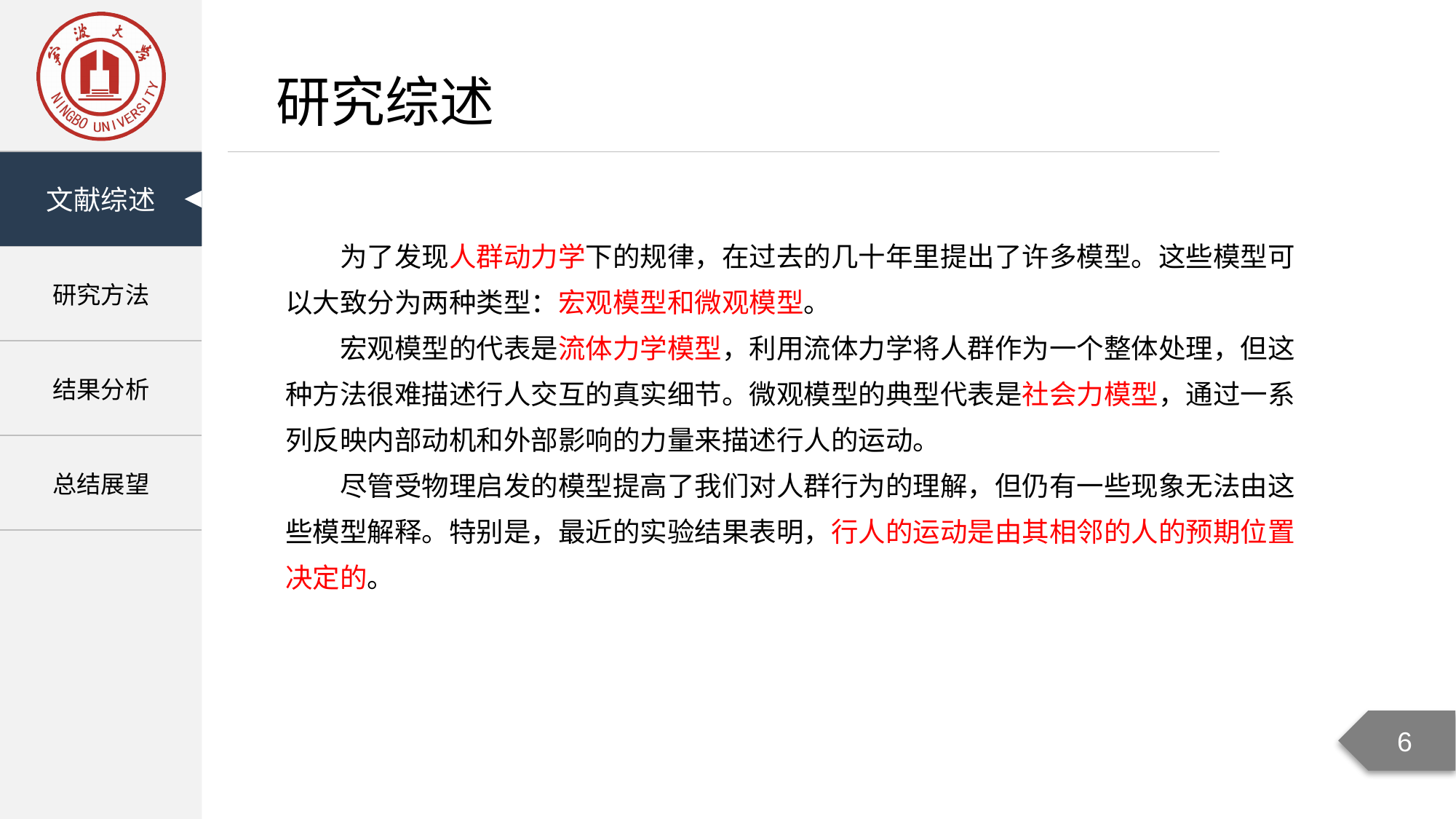

研究综述
为了发现人群动力学下的规律，在过去的几十年里提出了许多模型。这些模型可以大致分为两种类型：宏观模型和微观模型。
宏观模型的代表是流体力学模型，利用流体力学将人群作为一个整体处理，但这种方法很难描述行人交互的真实细节。微观模型的典型代表是社会力模型，通过一系列反映内部动机和外部影响的力量来描述行人的运动。
尽管受物理启发的模型提高了我们对人群行为的理解，但仍有一些现象无法由这些模型解释。特别是，最近的实验结果表明，行人的运动是由其相邻的人的预期位置决定的。